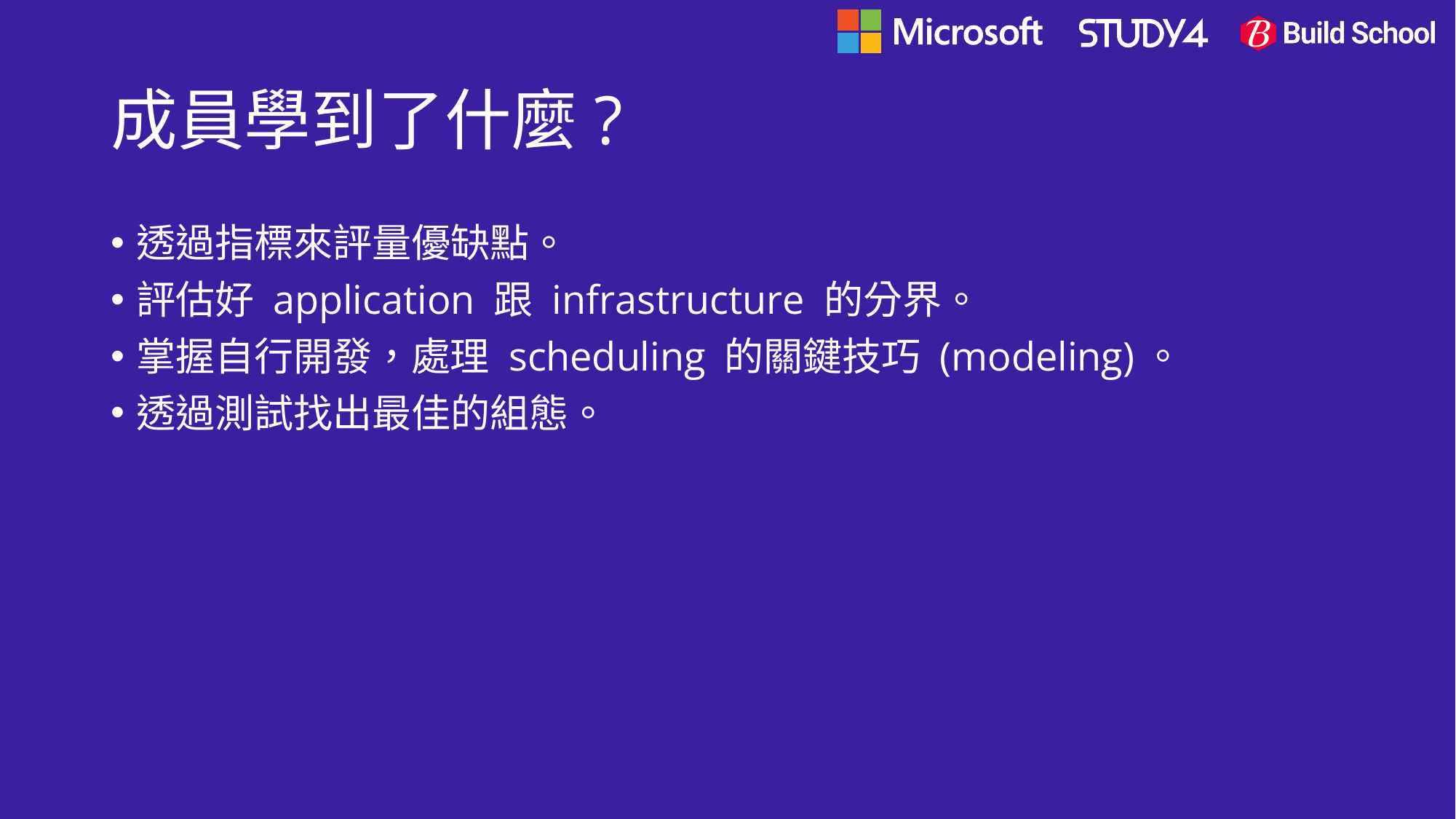

# 成員學到了什麼?
透過指標來評量優缺點。
評估好 application 跟 infrastructure 的分界。
掌握自行開發，處理 scheduling 的關鍵技巧 (modeling)。
透過測試找出最佳的組態。

解題技巧:

掃描: 未來 1 小時要執行的任務
用 code 等待指定時間後 (sleep), 依序執行任務。